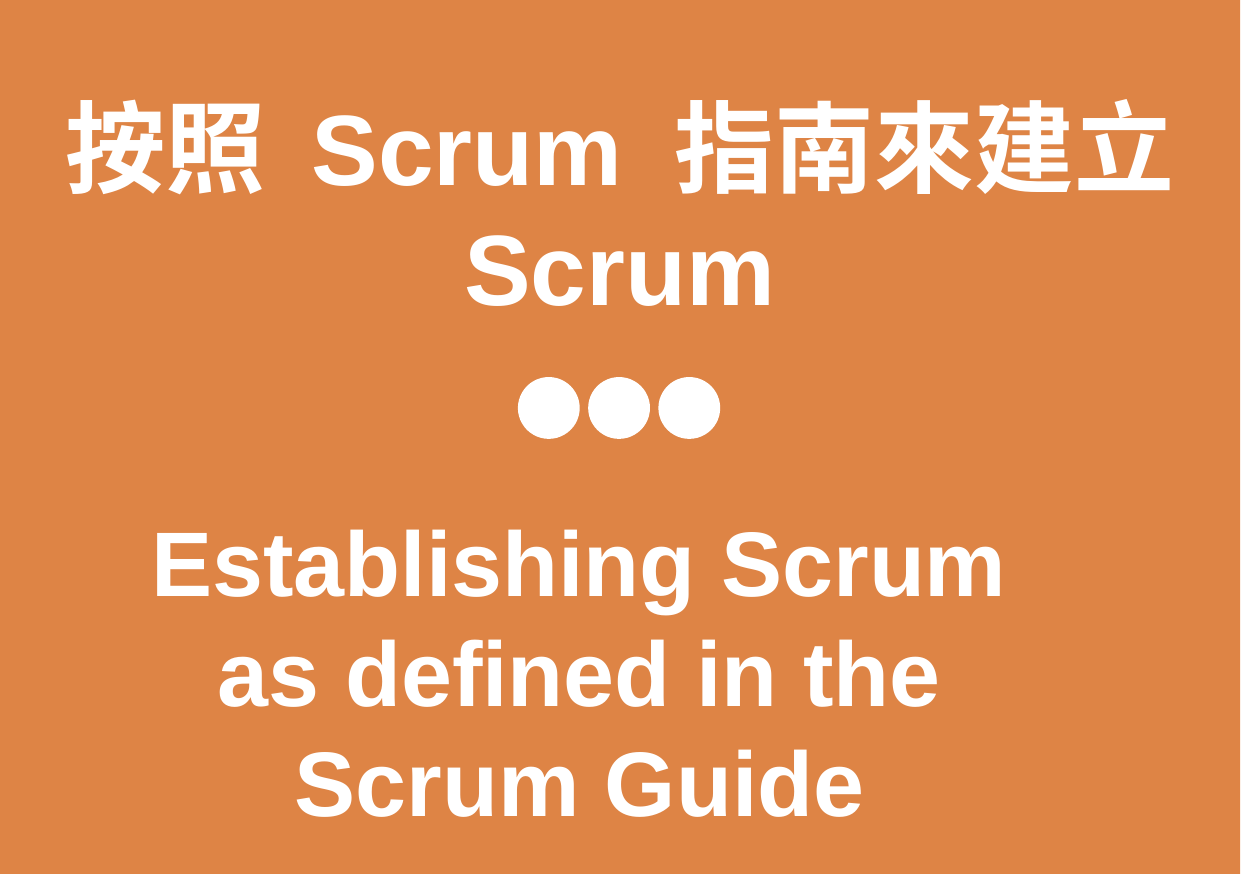

按照 Scrum 指南來建立 Scrum

Establishing Scrum as defined in the Scrum Guide